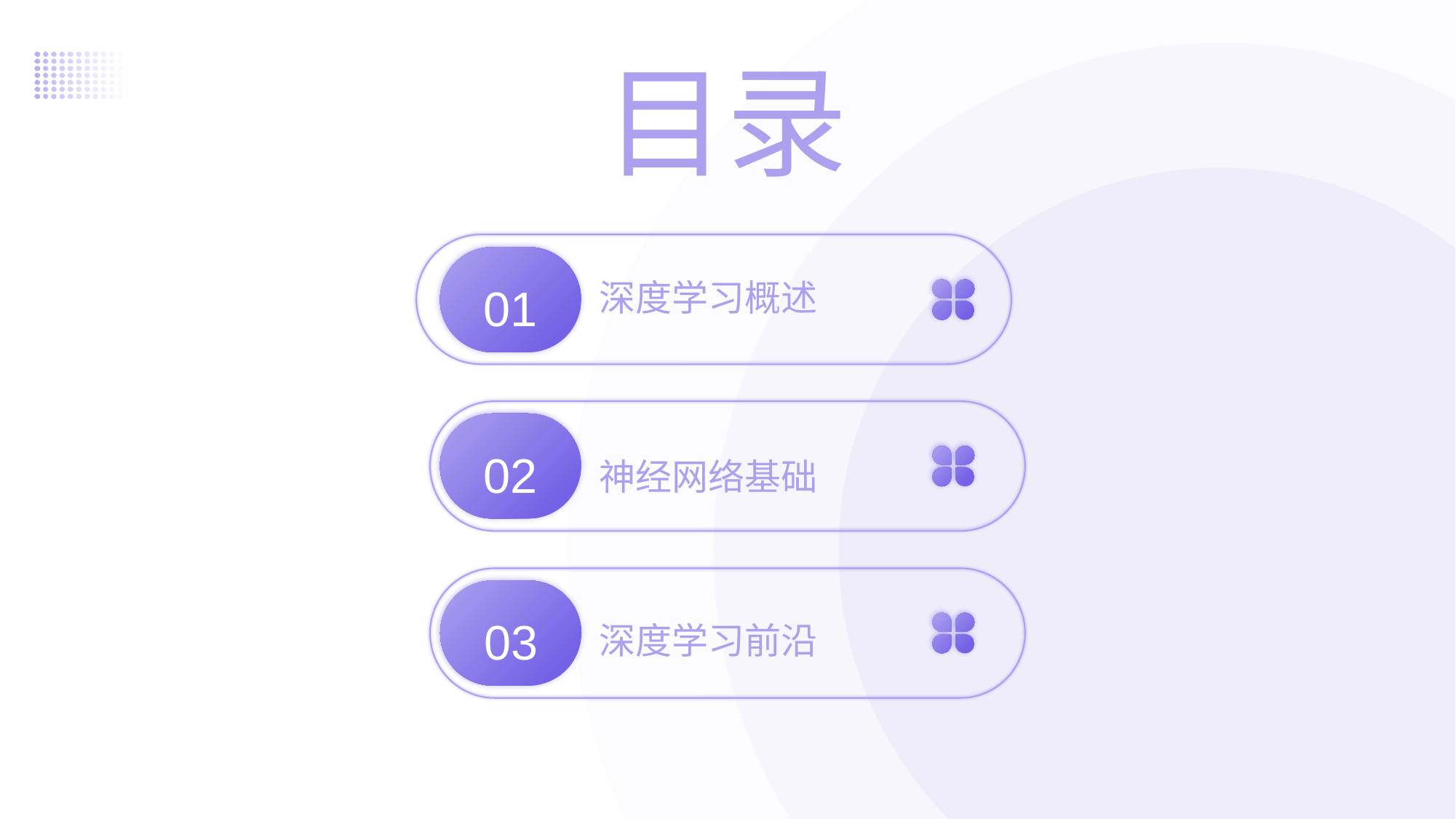

目录

深度学习概述

01

神经网络基础
02

深度学习前沿
03